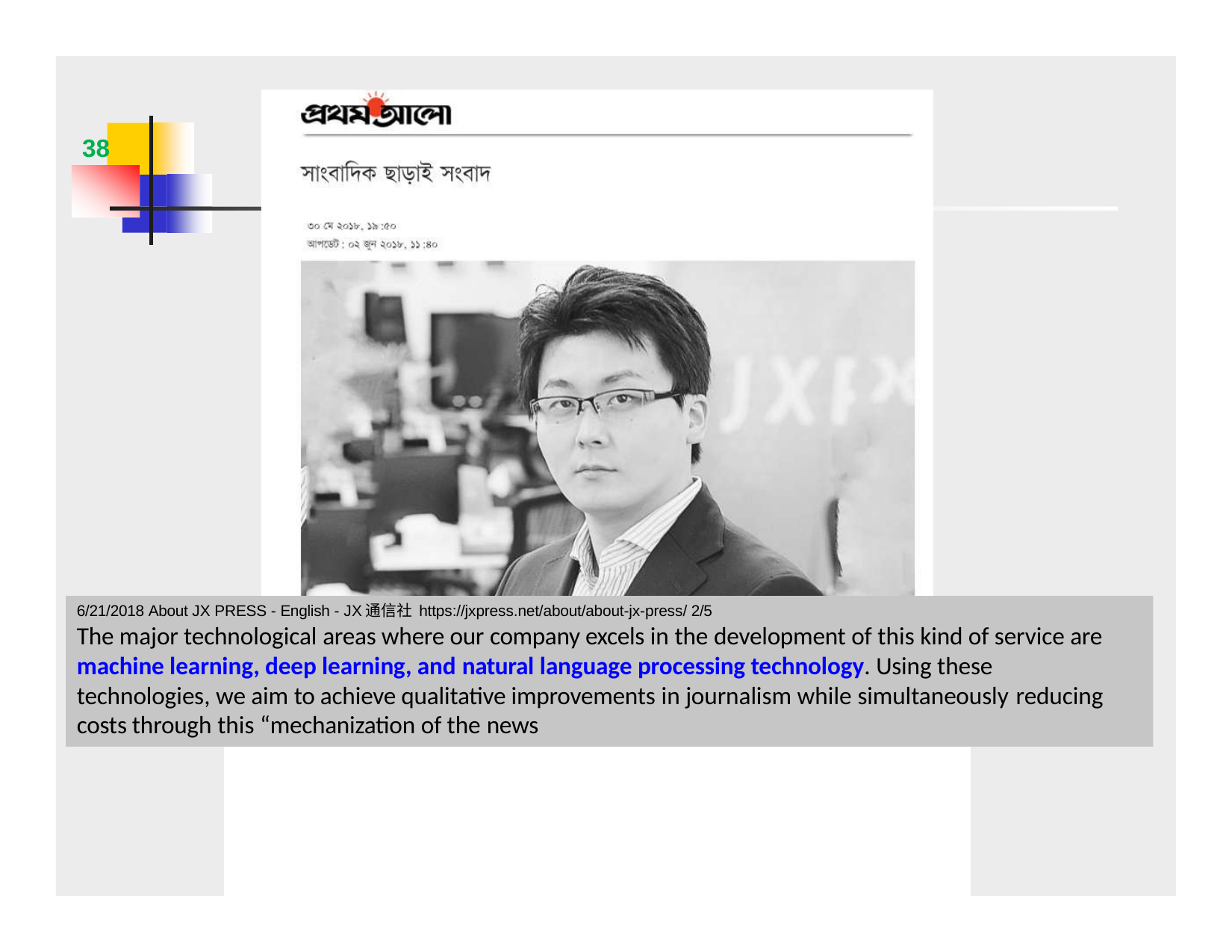

38

6/21/2018 About JX PRESS - English - JX通信社 https://jxpress.net/about/about-jx-press/ 2/5
The major technological areas where our company excels in the development of this kind of service are  machine learning, deep learning, and natural language processing technology. Using these  technologies, we aim to achieve qualitative improvements in journalism while simultaneously reducing
costs through this “mechanization of the news